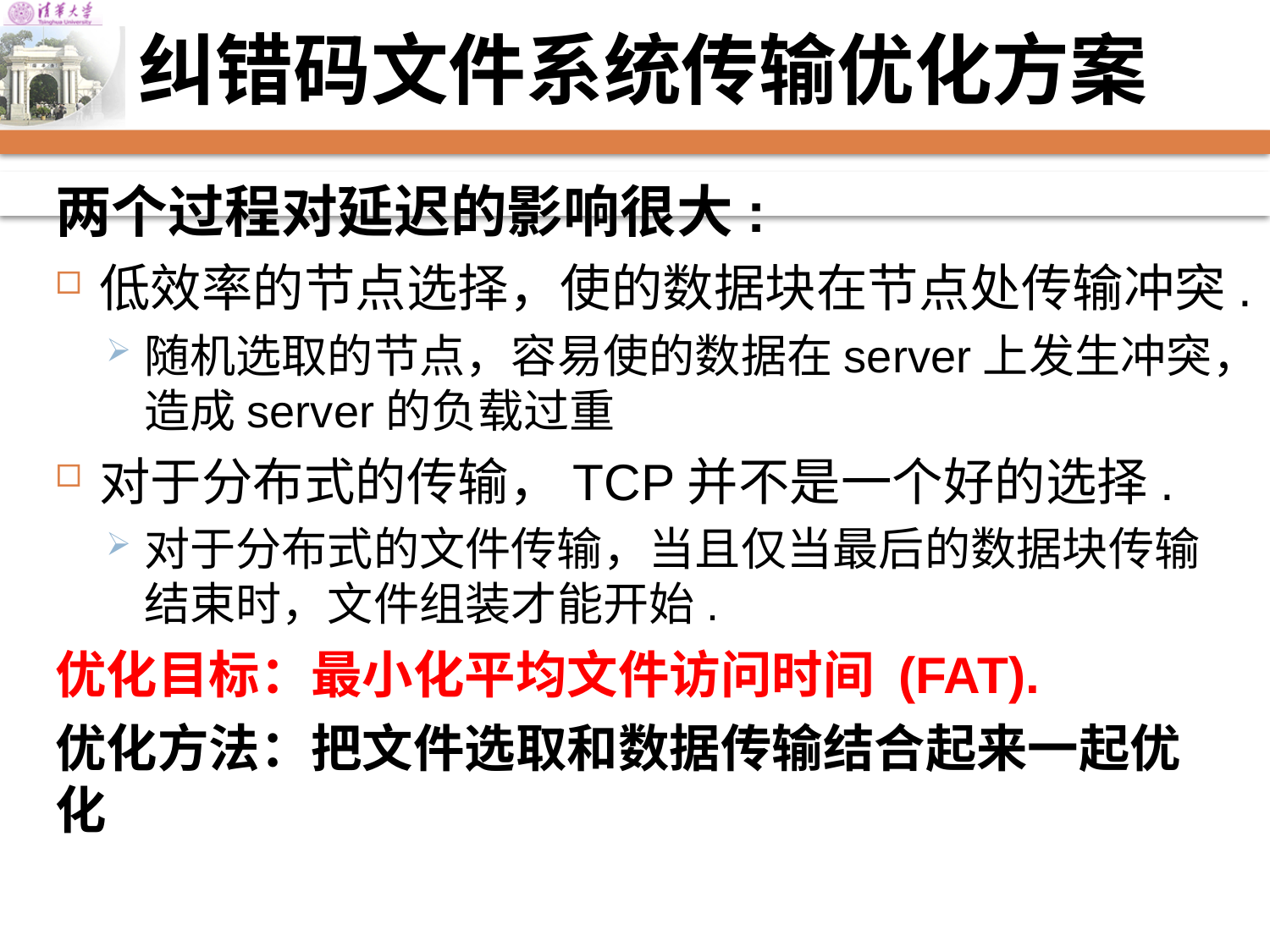

# 纠错码文件系统传输优化方案
两个过程对延迟的影响很大:
低效率的节点选择，使的数据块在节点处传输冲突.
随机选取的节点，容易使的数据在server上发生冲突，造成server的负载过重
对于分布式的传输，TCP并不是一个好的选择.
对于分布式的文件传输，当且仅当最后的数据块传输结束时，文件组装才能开始.
优化目标：最小化平均文件访问时间 (FAT).
优化方法：把文件选取和数据传输结合起来一起优化